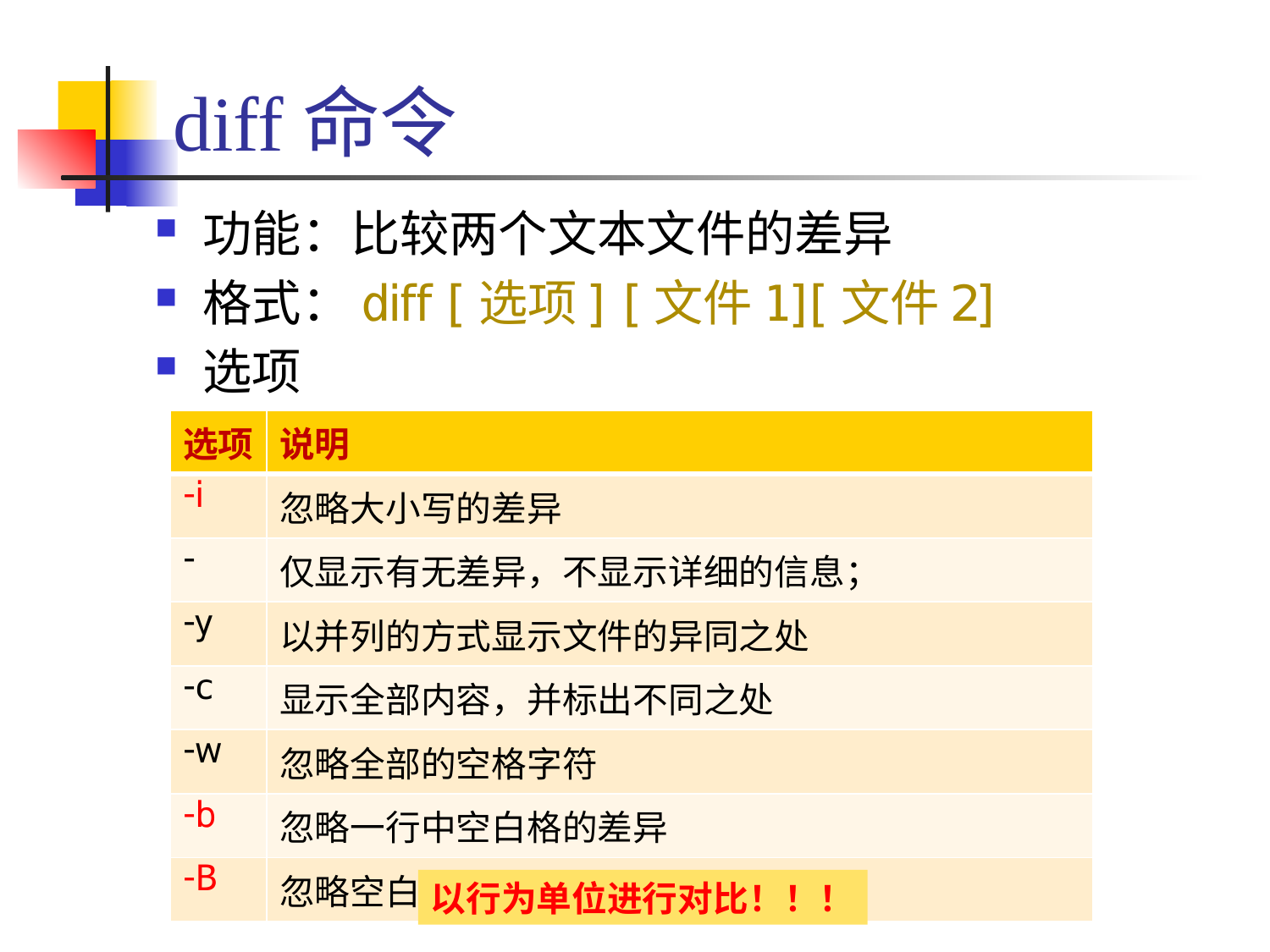

# diff命令
功能：比较两个文本文件的差异
格式：diff [选项] [文件1][文件2]
选项

| 选项 | 说明 |
| --- | --- |
| -i | 忽略大小写的差异 |
| - | 仅显示有无差异，不显示详细的信息； |
| -y | 以并列的方式显示文件的异同之处 |
| -c | 显示全部内容，并标出不同之处 |
| -w | 忽略全部的空格字符 |
| -b | 忽略一行中空白格的差异 |
| -B | 忽略空白行的差异 |
以行为单位进行对比！！！